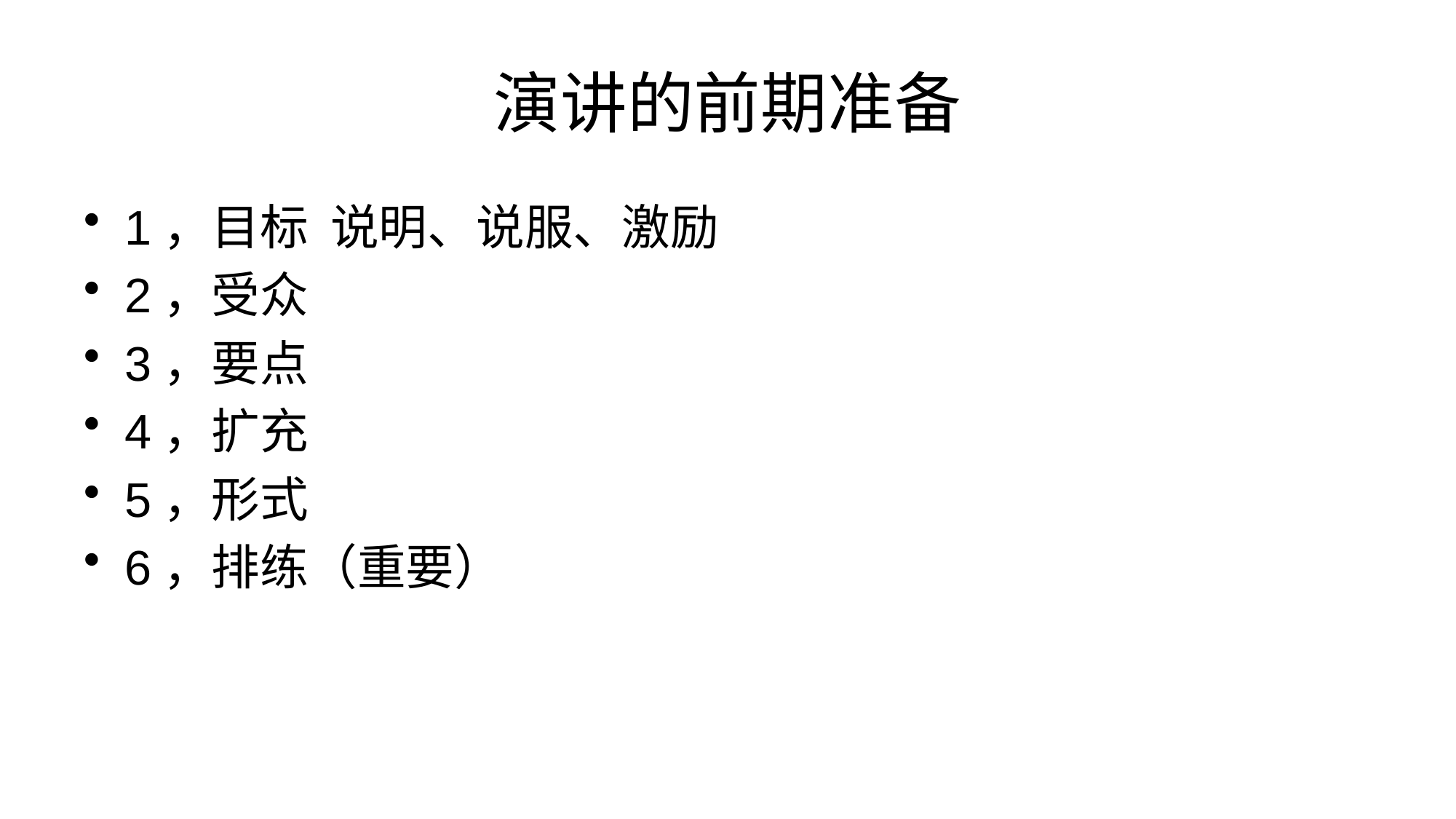

# 演讲的前期准备
1，目标  说明、说服、激励
2，受众
3，要点
4，扩充
5，形式
6，排练（重要）